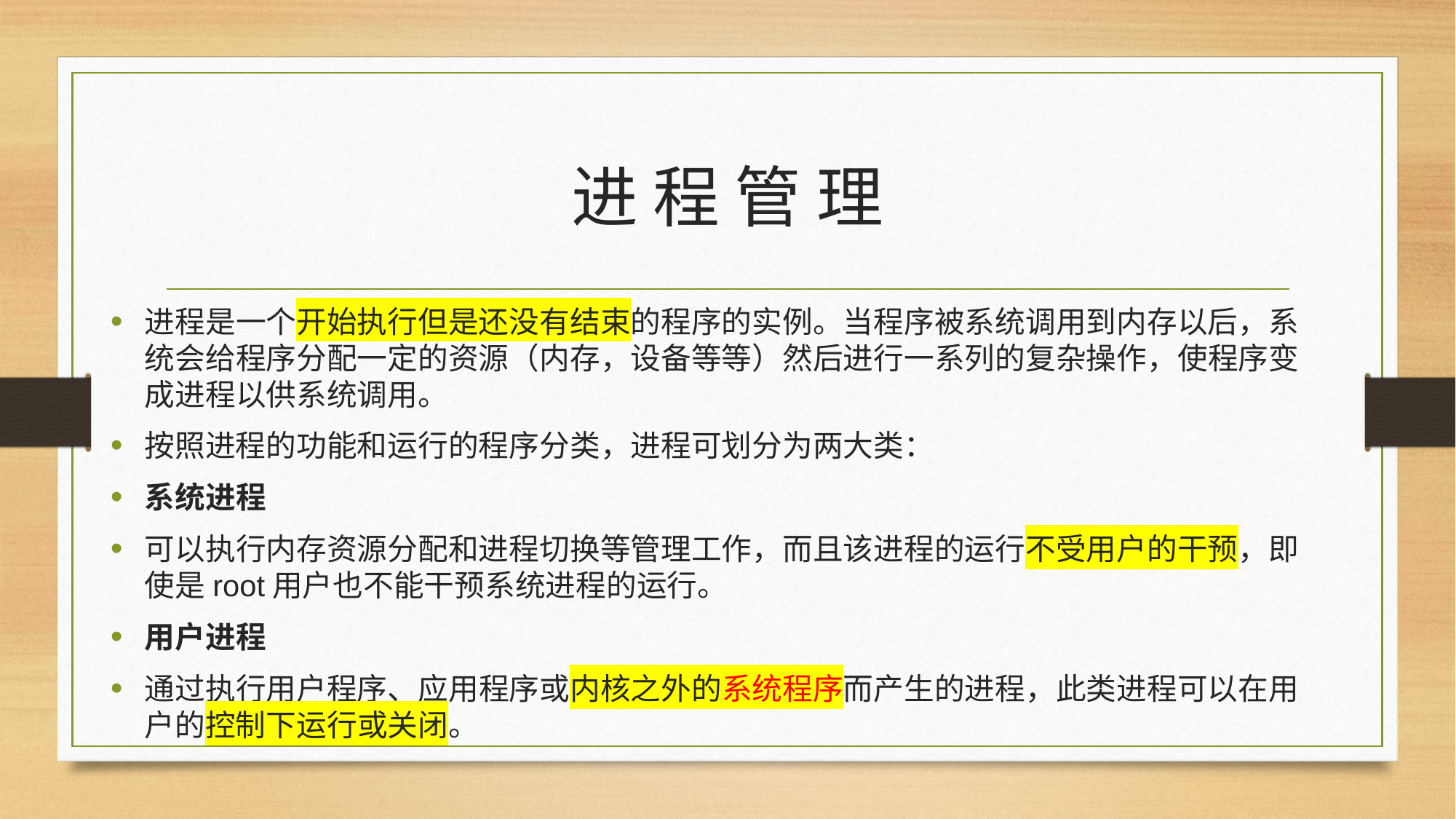

# 进 程 管 理
进程是一个开始执行但是还没有结束的程序的实例。当程序被系统调用到内存以后，系统会给程序分配一定的资源（内存，设备等等）然后进行一系列的复杂操作，使程序变成进程以供系统调用。
按照进程的功能和运行的程序分类，进程可划分为两大类：
系统进程
可以执行内存资源分配和进程切换等管理工作，而且该进程的运行不受用户的干预，即使是root用户也不能干预系统进程的运行。
用户进程
通过执行用户程序、应用程序或内核之外的系统程序而产生的进程，此类进程可以在用户的控制下运行或关闭。